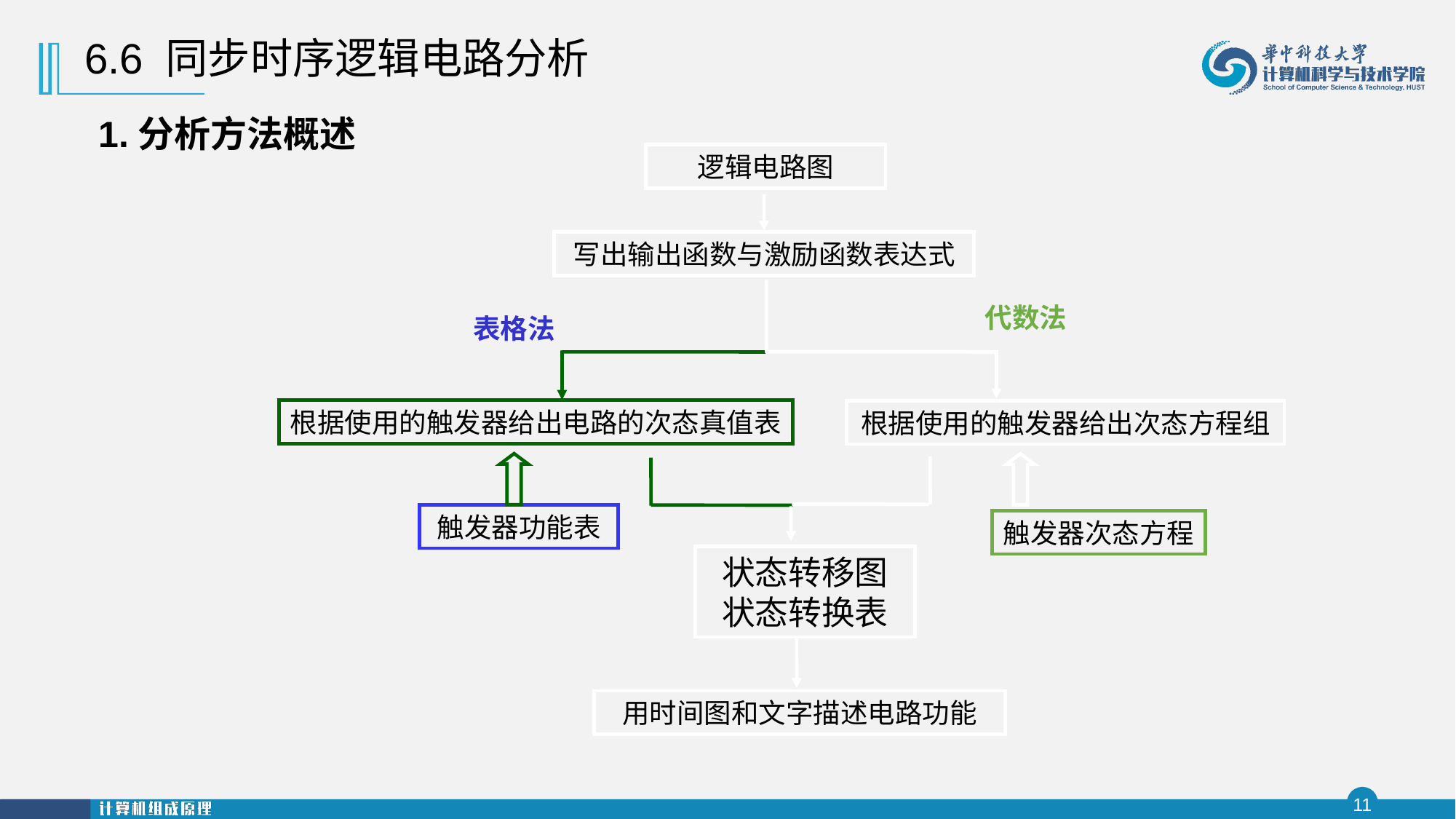

6.6 同步时序逻辑电路分析
1.分析方法概述
逻辑电路图

写出输出函数与激励函数表达式

代数法
表格法

根据使用的触发器给出电路的次态真值表
根据使用的触发器给出次态方程组

触发器次态方程

触发器功能表
状态转移图
状态转换表

用时间图和文字描述电路功能